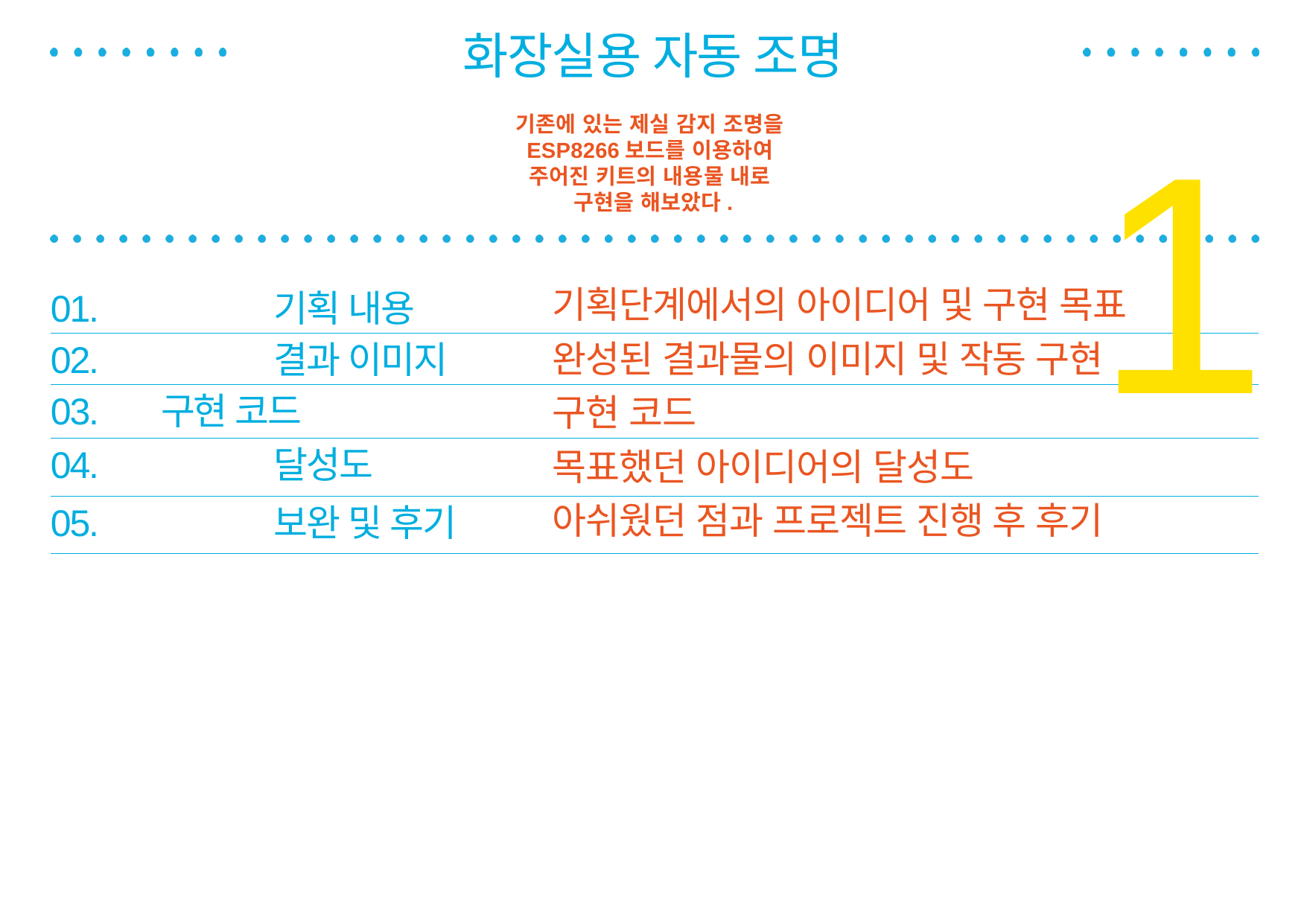

화장실용 자동 조명
기존에 있는 제실 감지 조명을
ESP8266보드를 이용하여
주어진 키트의 내용물 내로
구현을 해보았다.
1
기획단계에서의 아이디어 및 구현 목표
완성된 결과물의 이미지 및 작동 구현
구현 코드
목표했던 아이디어의 달성도
아쉬웠던 점과 프로젝트 진행 후 후기
| 01. 기획 내용 |
| --- |
| 02. 결과 이미지 |
| 03. 구현 코드 |
| 04. 달성도 |
| 05. 보완 및 후기 |